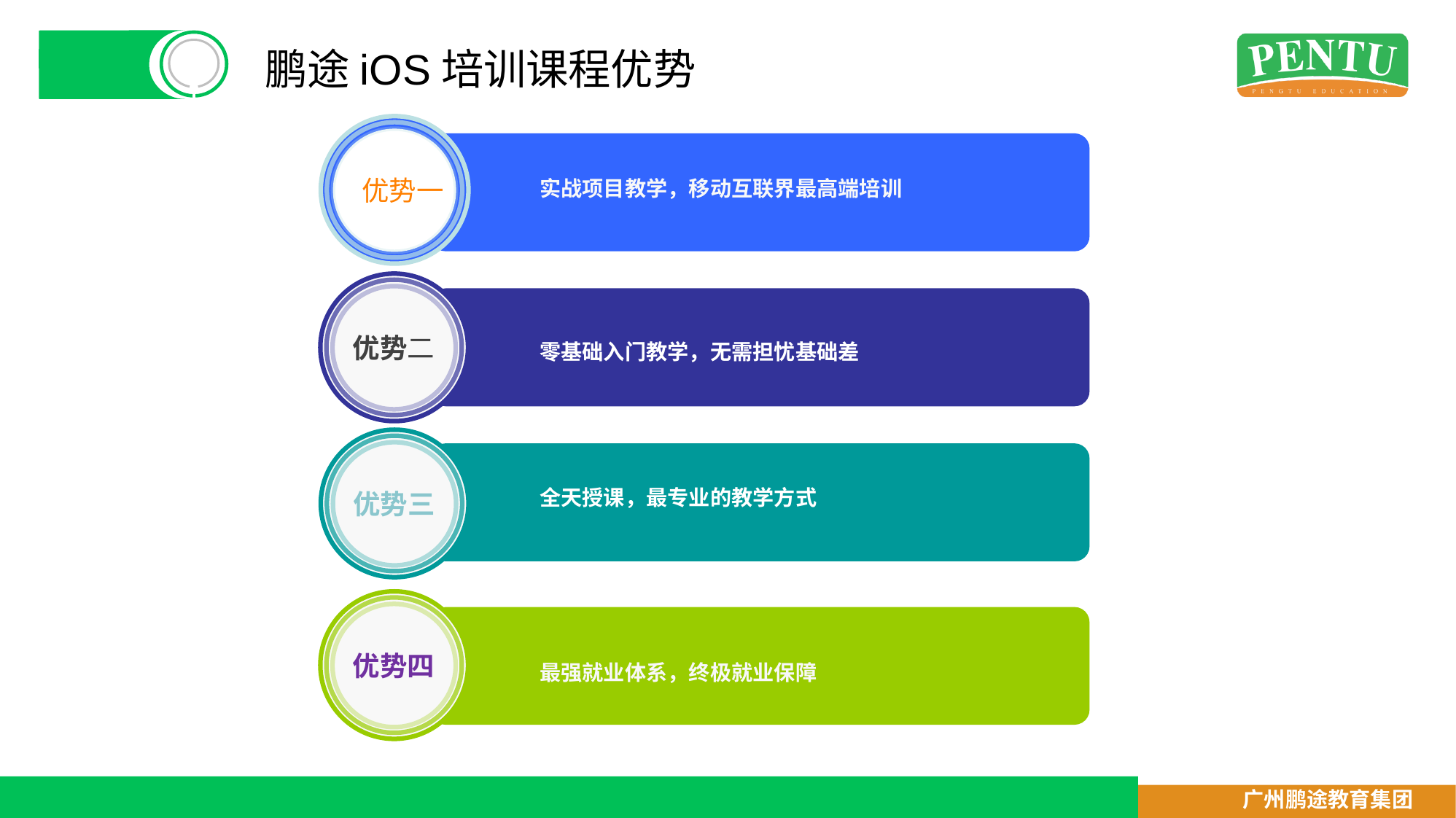

# 鹏途iOS培训课程优势
优势一

优势一

实战项目教学，移动互联界最高端培训
优势二

零基础入门教学，无需担忧基础差
优势三

全天授课，最专业的教学方式
优势四

最强就业体系，终极就业保障